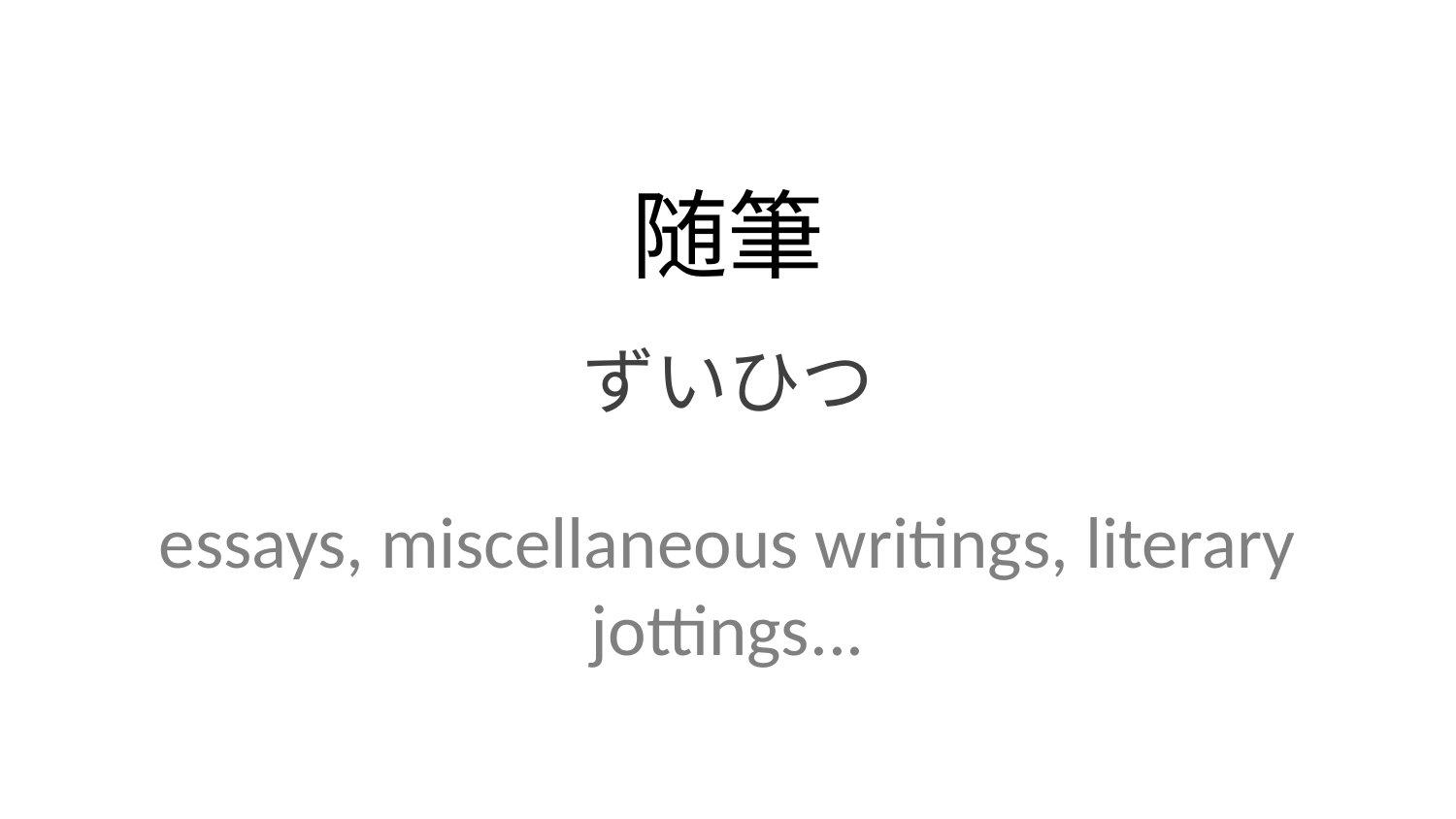

随筆

ずいひつ
essays, miscellaneous writings, literary jottings...